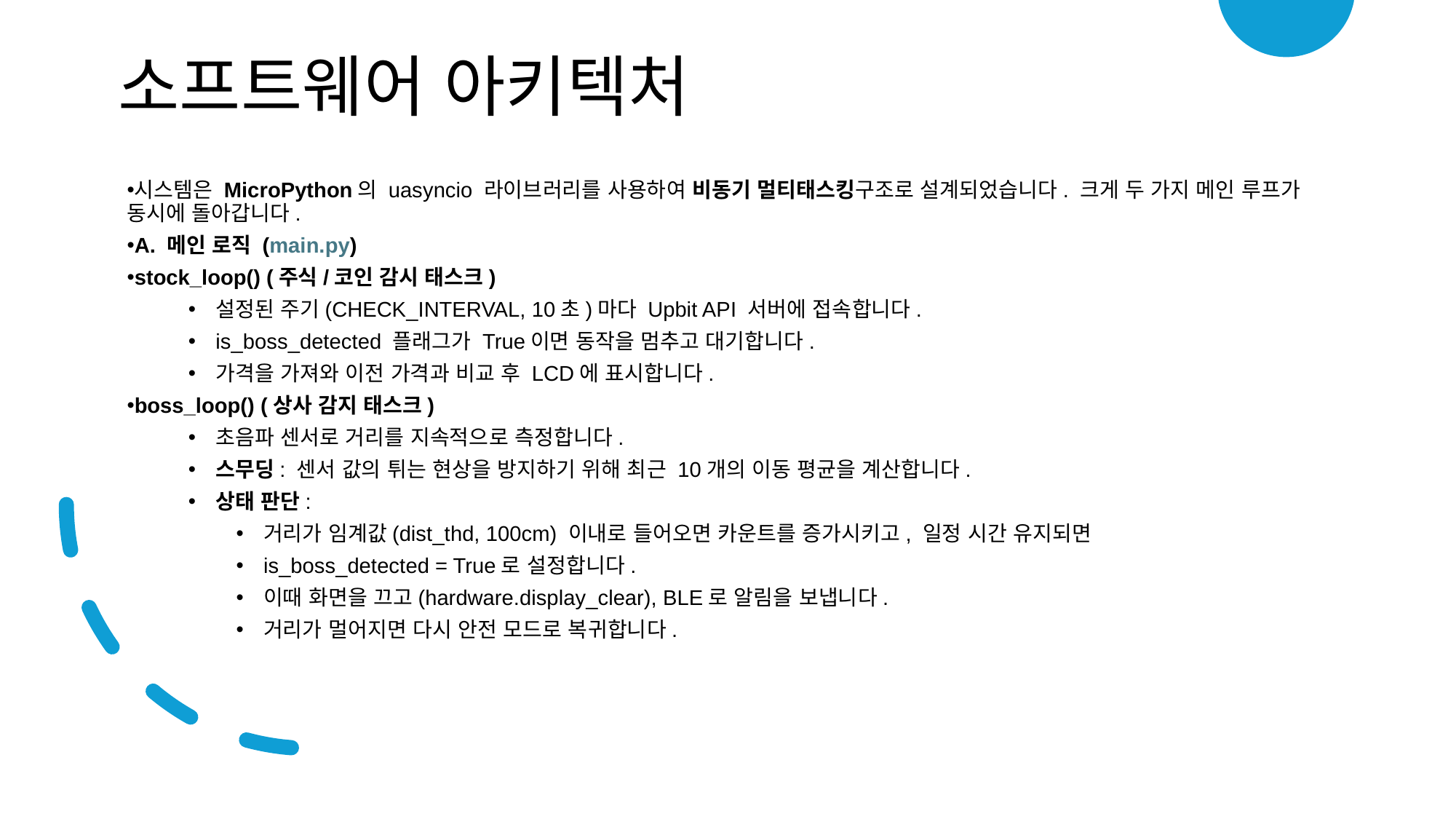

# 소프트웨어 아키텍처
시스템은 MicroPython의 uasyncio 라이브러리를 사용하여 비동기 멀티태스킹구조로 설계되었습니다. 크게 두 가지 메인 루프가 동시에 돌아갑니다.
A. 메인 로직 (main.py)
stock_loop() (주식/코인 감시 태스크)
설정된 주기(CHECK_INTERVAL, 10초)마다 Upbit API 서버에 접속합니다.
is_boss_detected 플래그가 True이면 동작을 멈추고 대기합니다.
가격을 가져와 이전 가격과 비교 후 LCD에 표시합니다.
boss_loop() (상사 감지 태스크)
초음파 센서로 거리를 지속적으로 측정합니다.
스무딩: 센서 값의 튀는 현상을 방지하기 위해 최근 10개의 이동 평균을 계산합니다.
상태 판단:
거리가 임계값(dist_thd, 100cm) 이내로 들어오면 카운트를 증가시키고, 일정 시간 유지되면
is_boss_detected = True로 설정합니다.
이때 화면을 끄고(hardware.display_clear), BLE로 알림을 보냅니다.
거리가 멀어지면 다시 안전 모드로 복귀합니다.